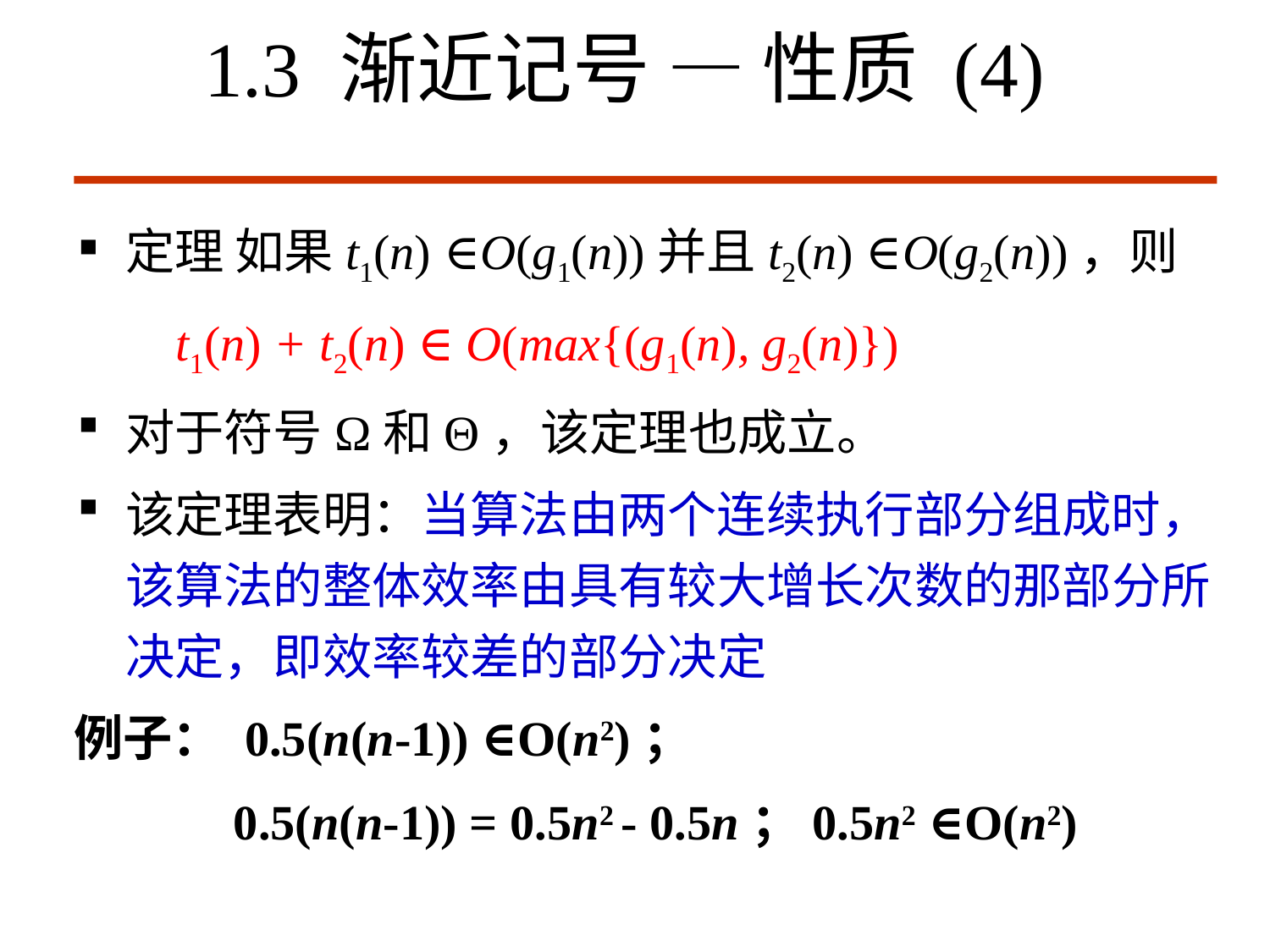

# 1.3 渐近记号 — 性质 (4)
定理 如果t1(n) ∈O(g1(n))并且t2(n) ∈O(g2(n))，则
        t1(n) + t2(n) ∈ O(max{(g1(n), g2(n)})
对于符号Ω和Θ，该定理也成立。
该定理表明：当算法由两个连续执行部分组成时，该算法的整体效率由具有较大增长次数的那部分所决定，即效率较差的部分决定
例子： 0.5(n(n-1)) ∈O(n2)；
             0.5(n(n-1)) = 0.5n2 - 0.5n；0.5n2 ∈O(n2)